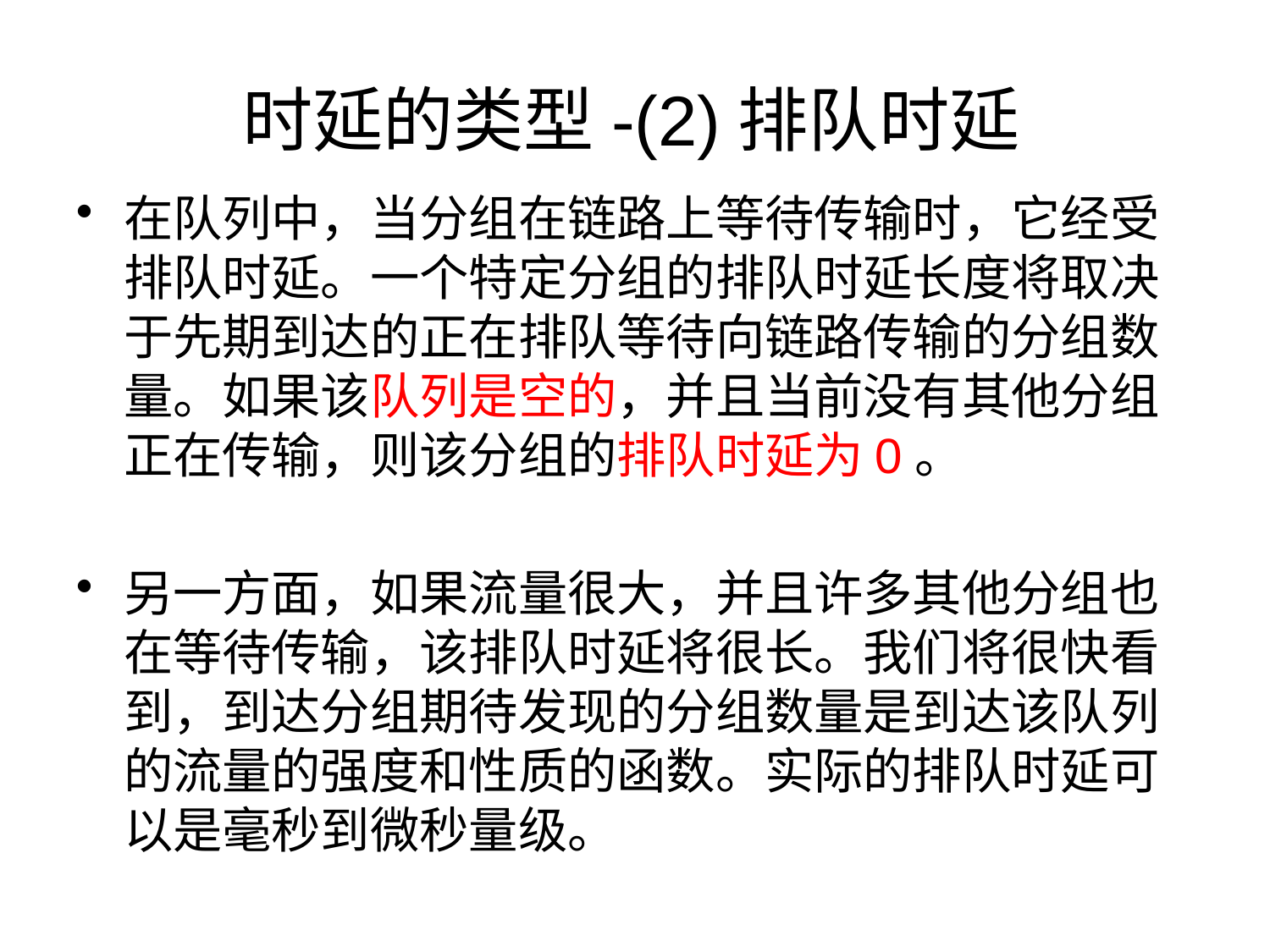

# 时延的类型-(2)排队时延
在队列中，当分组在链路上等待传输时，它经受排队时延。一个特定分组的排队时延长度将取决于先期到达的正在排队等待向链路传输的分组数量。如果该队列是空的，并且当前没有其他分组正在传输，则该分组的排队时延为0。

另一方面，如果流量很大，并且许多其他分组也在等待传输，该排队时延将很长。我们将很快看到，到达分组期待发现的分组数量是到达该队列的流量的强度和性质的函数。实际的排队时延可以是毫秒到微秒量级。